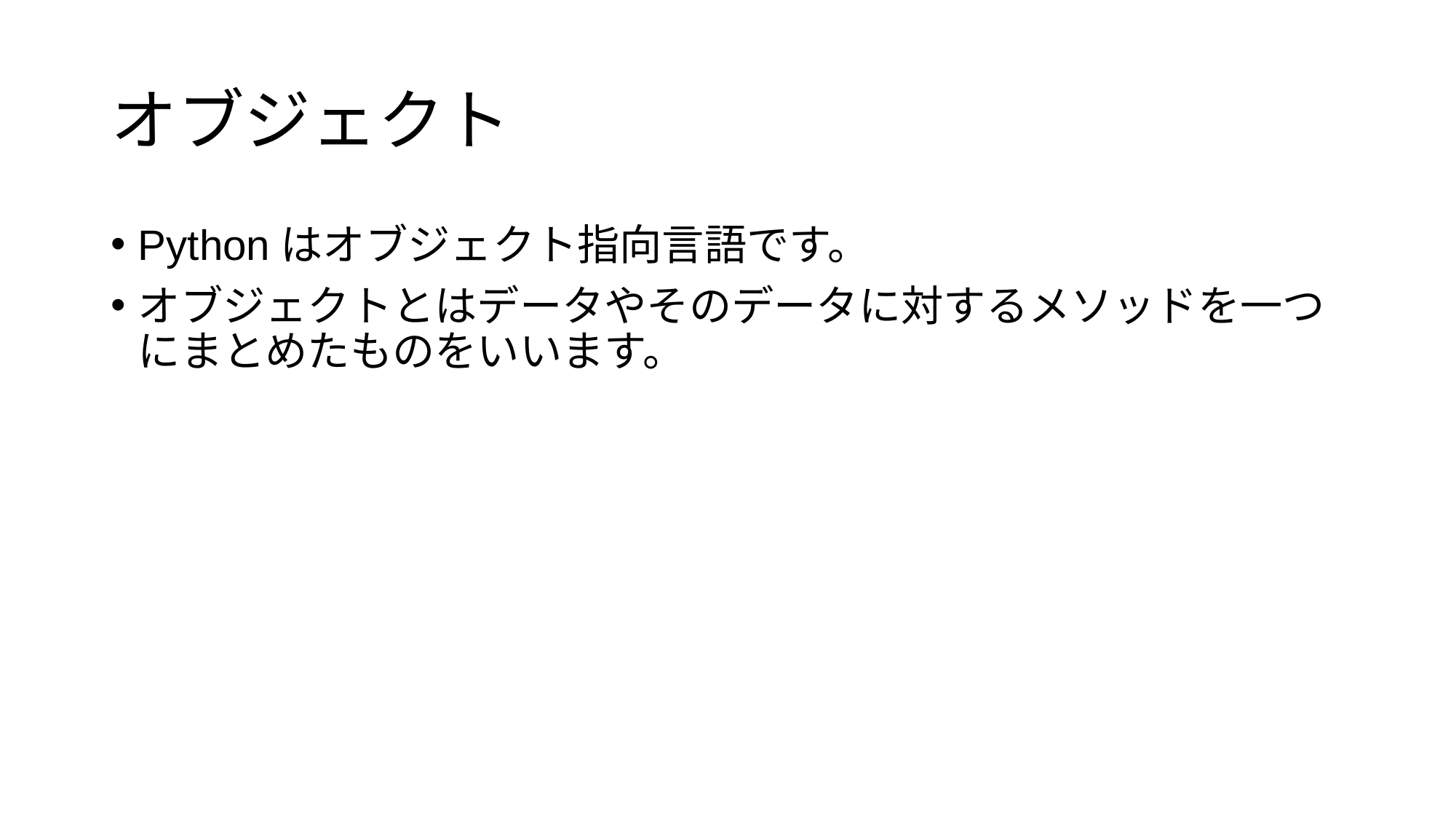

# オブジェクト
Pythonはオブジェクト指向言語です。
オブジェクトとはデータやそのデータに対するメソッドを一つにまとめたものをいいます。